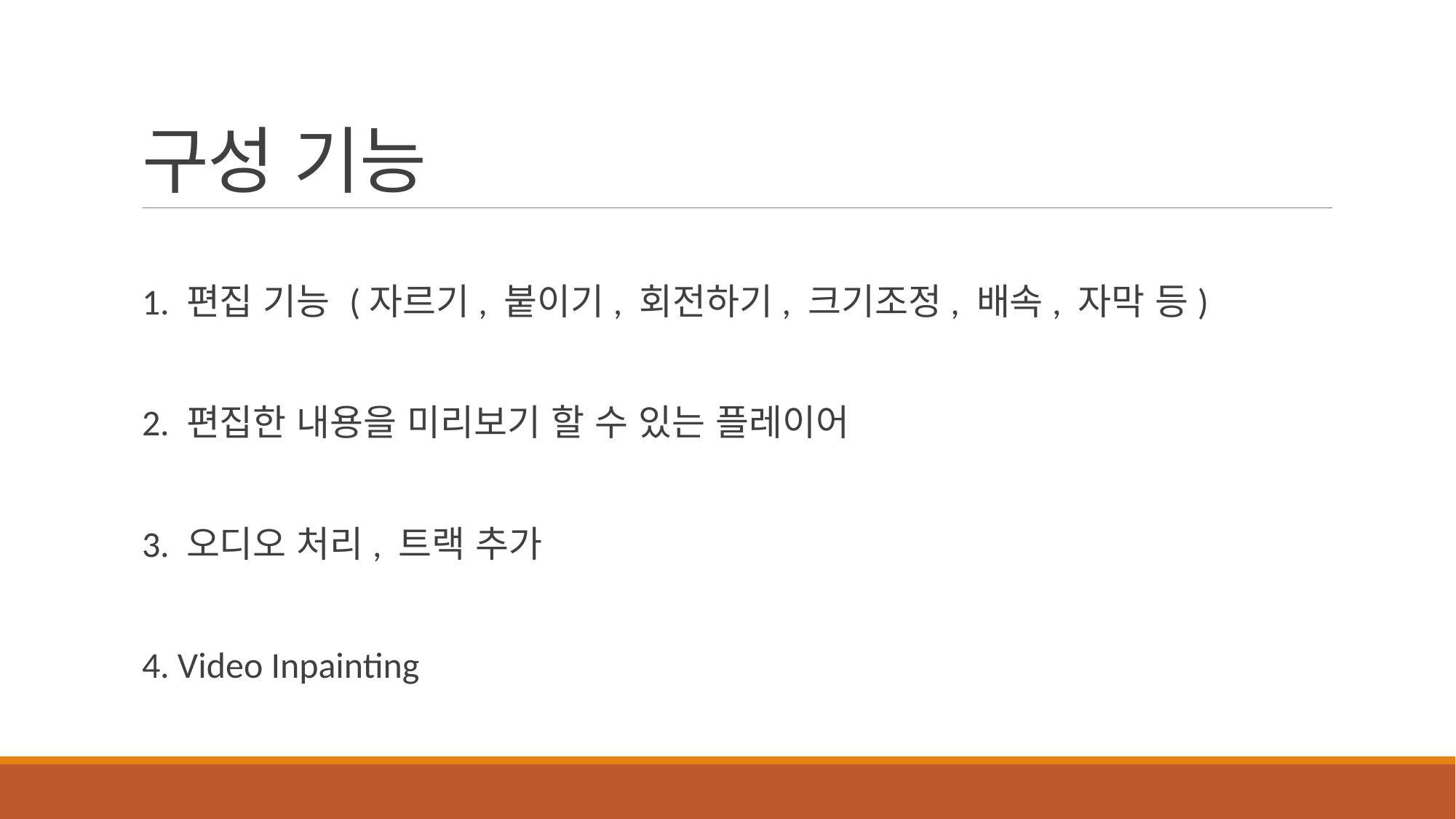

# 구성 기능

1. 편집 기능 (자르기, 붙이기, 회전하기, 크기조정, 배속, 자막 등)

2. 편집한 내용을 미리보기 할 수 있는 플레이어

3. 오디오 처리, 트랙 추가

4. Video Inpainting